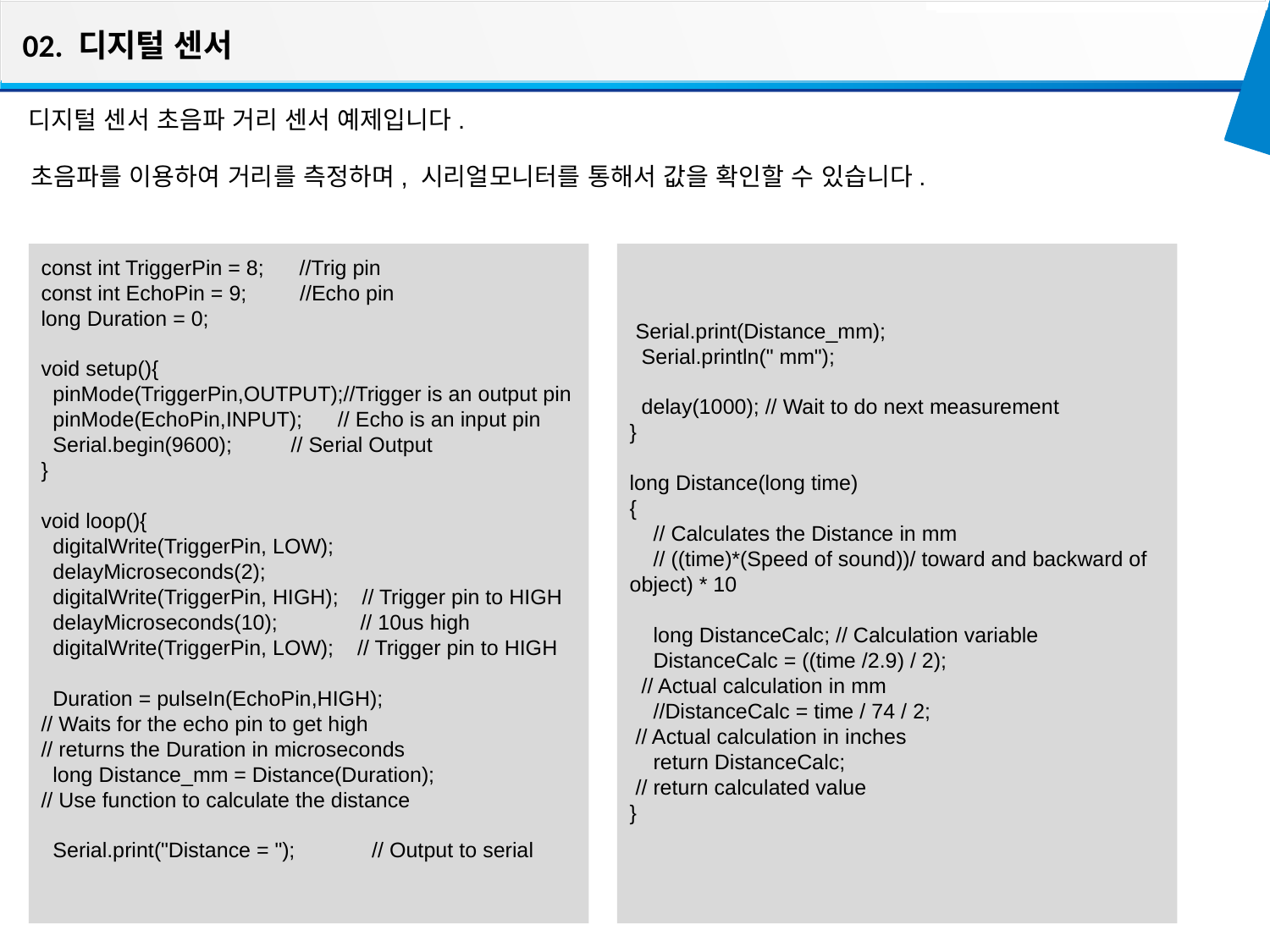

02. 디지털 센서

디지털 센서 초음파 거리 센서 예제입니다.
초음파를 이용하여 거리를 측정하며, 시리얼모니터를 통해서 값을 확인할 수 있습니다.
const int TriggerPin = 8;      //Trig pin
const int EchoPin = 9;         //Echo pin
long Duration = 0;

void setup(){
  pinMode(TriggerPin,OUTPUT);//Trigger is an output pin
  pinMode(EchoPin,INPUT);      // Echo is an input pin
  Serial.begin(9600);          // Serial Output
}

void loop(){
  digitalWrite(TriggerPin, LOW);
  delayMicroseconds(2);
  digitalWrite(TriggerPin, HIGH);    // Trigger pin to HIGH
  delayMicroseconds(10);              // 10us high
  digitalWrite(TriggerPin, LOW);    // Trigger pin to HIGH

  Duration = pulseIn(EchoPin,HIGH);
// Waits for the echo pin to get high
// returns the Duration in microseconds
  long Distance_mm = Distance(Duration);
// Use function to calculate the distance

  Serial.print("Distance = ");             // Output to serial

 Serial.print(Distance_mm);
  Serial.println(" mm");

  delay(1000); // Wait to do next measurement
}

long Distance(long time)
{
    // Calculates the Distance in mm
    // ((time)*(Speed of sound))/ toward and backward of object) * 10

    long DistanceCalc; // Calculation variable
    DistanceCalc = ((time /2.9) / 2);
  // Actual calculation in mm
    //DistanceCalc = time / 74 / 2;
 // Actual calculation in inches
    return DistanceCalc;
 // return calculated value
}